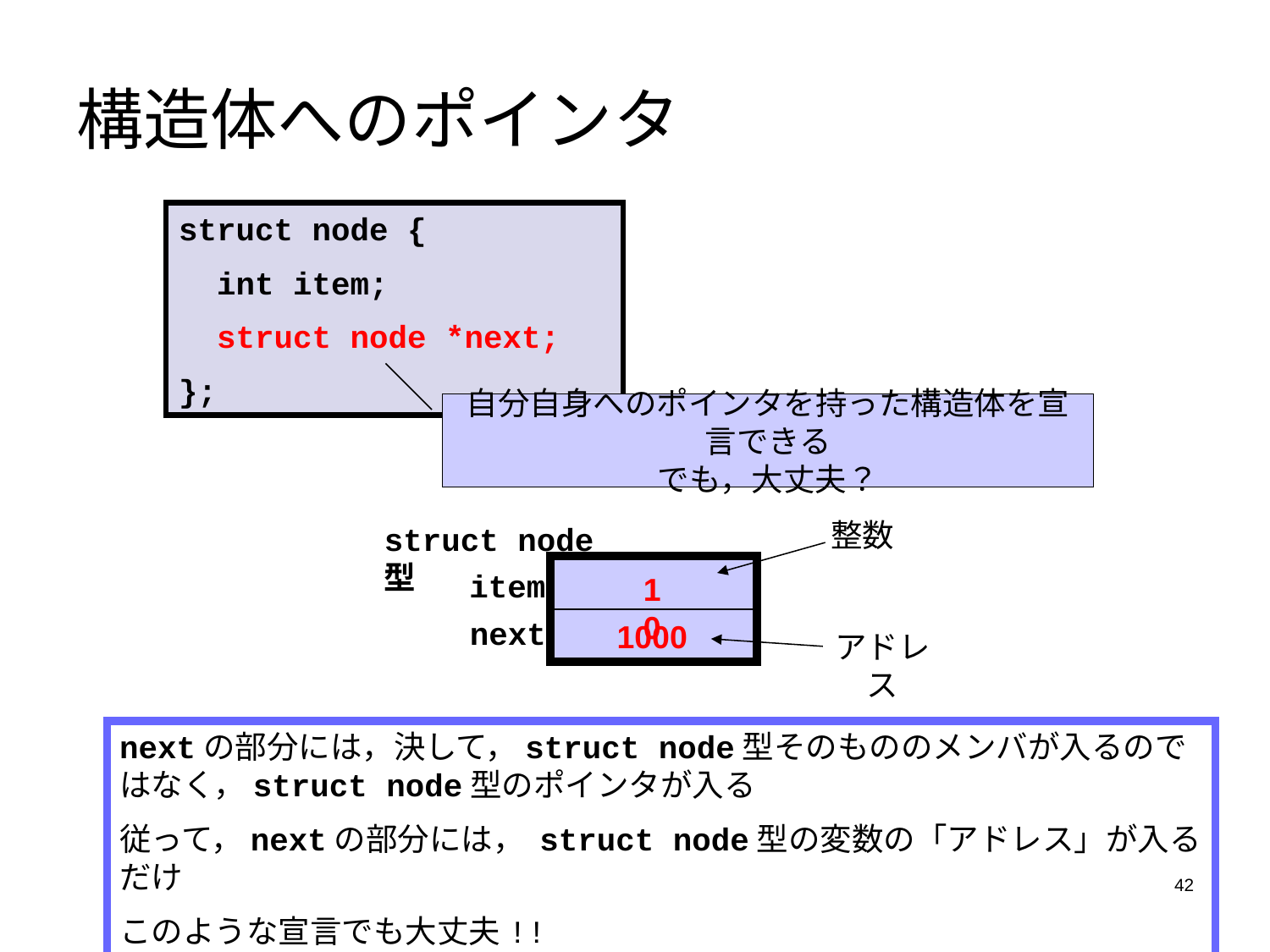

# 構造体へのポインタ
struct node {
  int item;
  struct node *next;
};
自分自身へのポインタを持った構造体を宣言できる
でも，大丈夫？
整数
struct node型

item
10
next

1000
アドレス

nextの部分には，決して，struct node型そのもののメンバが入るのではなく，struct node型のポインタが入る
従って，nextの部分には， struct node型の変数の「アドレス」が入るだけ
このような宣言でも大丈夫!!
42